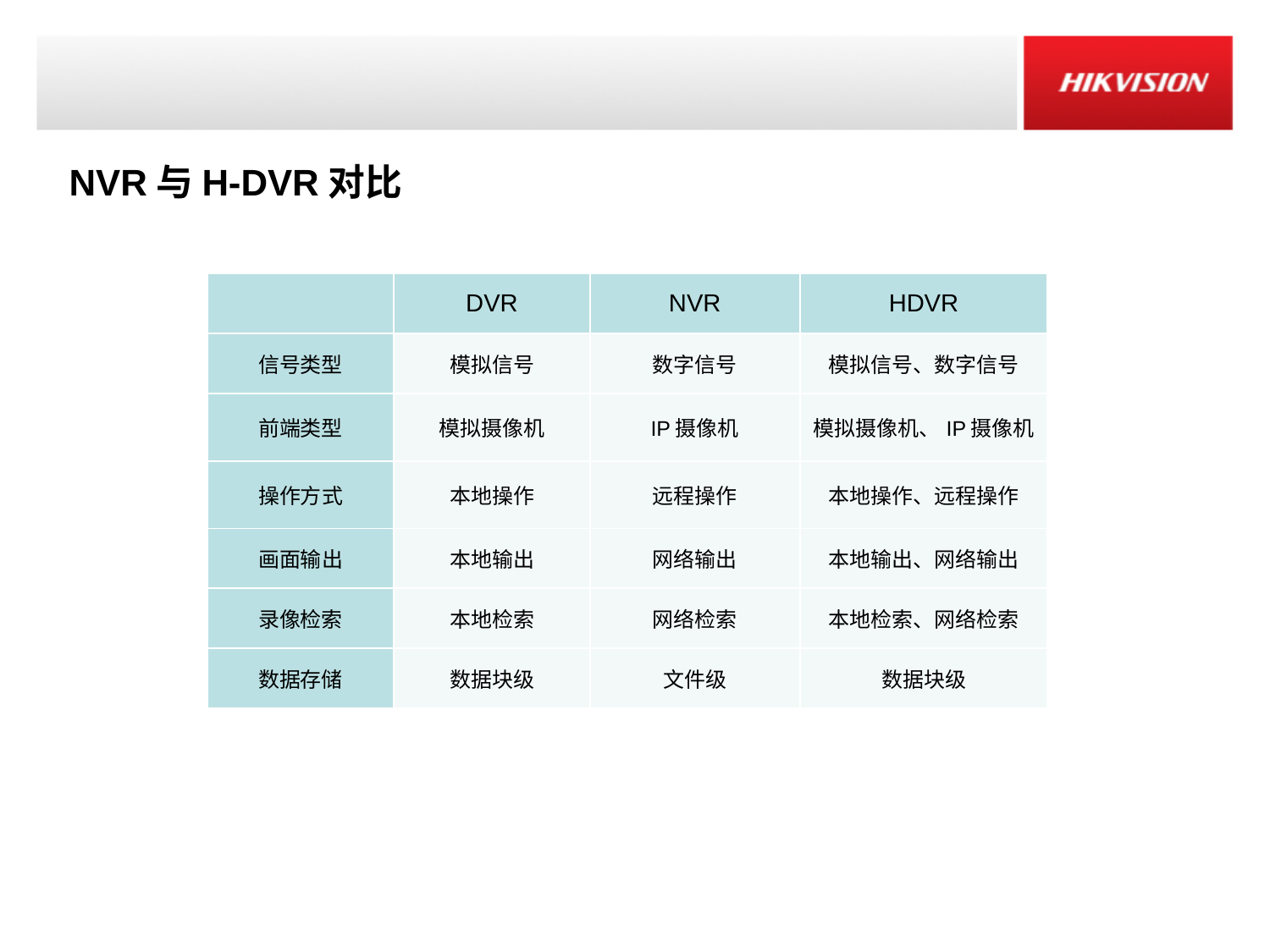

NVR与H-DVR对比
|  | DVR | NVR | HDVR |
| --- | --- | --- | --- |
| 信号类型 | 模拟信号 | 数字信号 | 模拟信号、数字信号 |
| 前端类型 | 模拟摄像机 | IP摄像机 | 模拟摄像机、IP摄像机 |
| 操作方式 | 本地操作 | 远程操作 | 本地操作、远程操作 |
| 画面输出 | 本地输出 | 网络输出 | 本地输出、网络输出 |
| 录像检索 | 本地检索 | 网络检索 | 本地检索、网络检索 |
| 数据存储 | 数据块级 | 文件级 | 数据块级 |